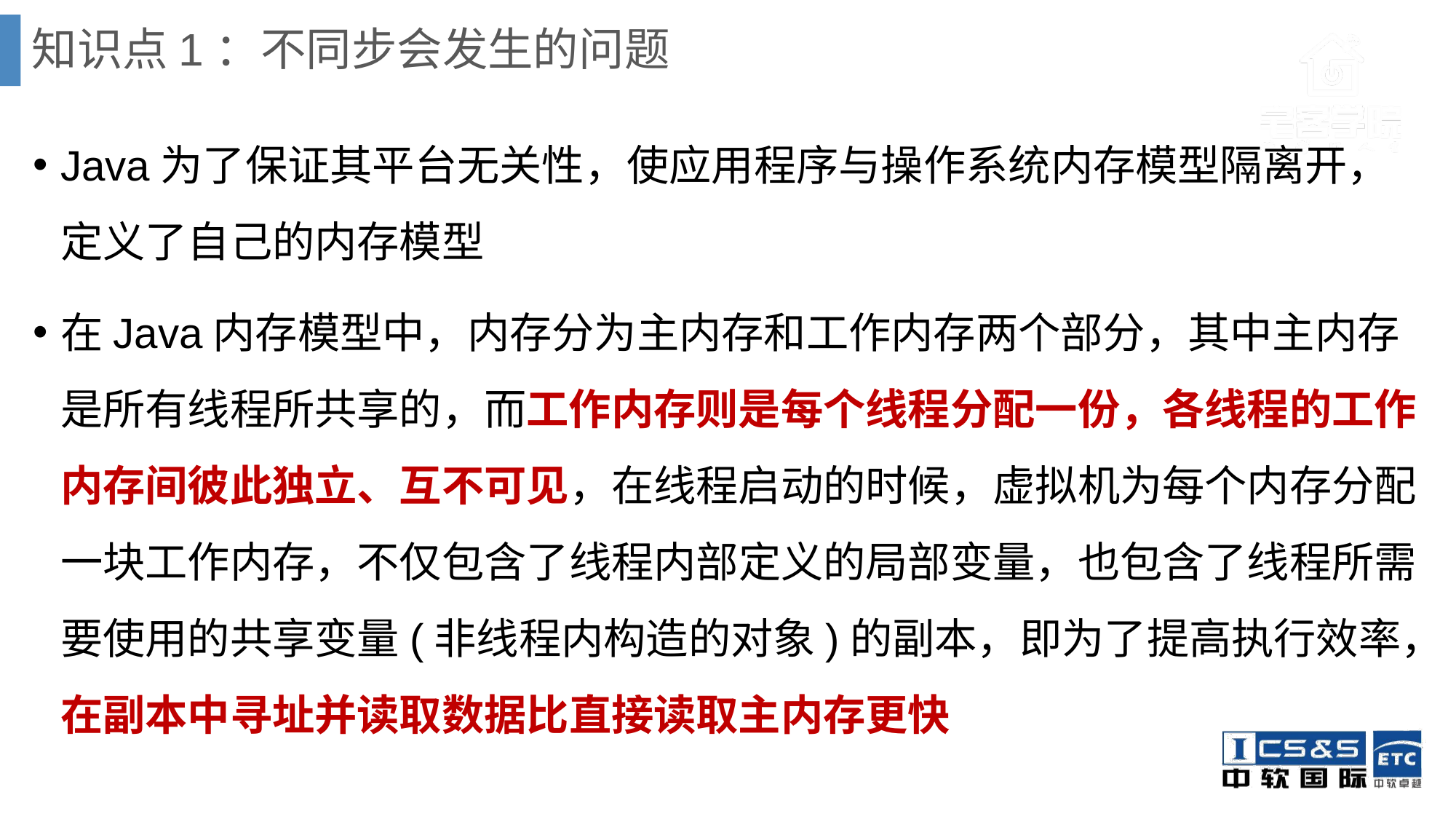

# 知识点1：不同步会发生的问题
Java为了保证其平台无关性，使应用程序与操作系统内存模型隔离开，定义了自己的内存模型
在Java内存模型中，内存分为主内存和工作内存两个部分，其中主内存是所有线程所共享的，而工作内存则是每个线程分配一份，各线程的工作内存间彼此独立、互不可见，在线程启动的时候，虚拟机为每个内存分配一块工作内存，不仅包含了线程内部定义的局部变量，也包含了线程所需要使用的共享变量(非线程内构造的对象)的副本，即为了提高执行效率，在副本中寻址并读取数据比直接读取主内存更快